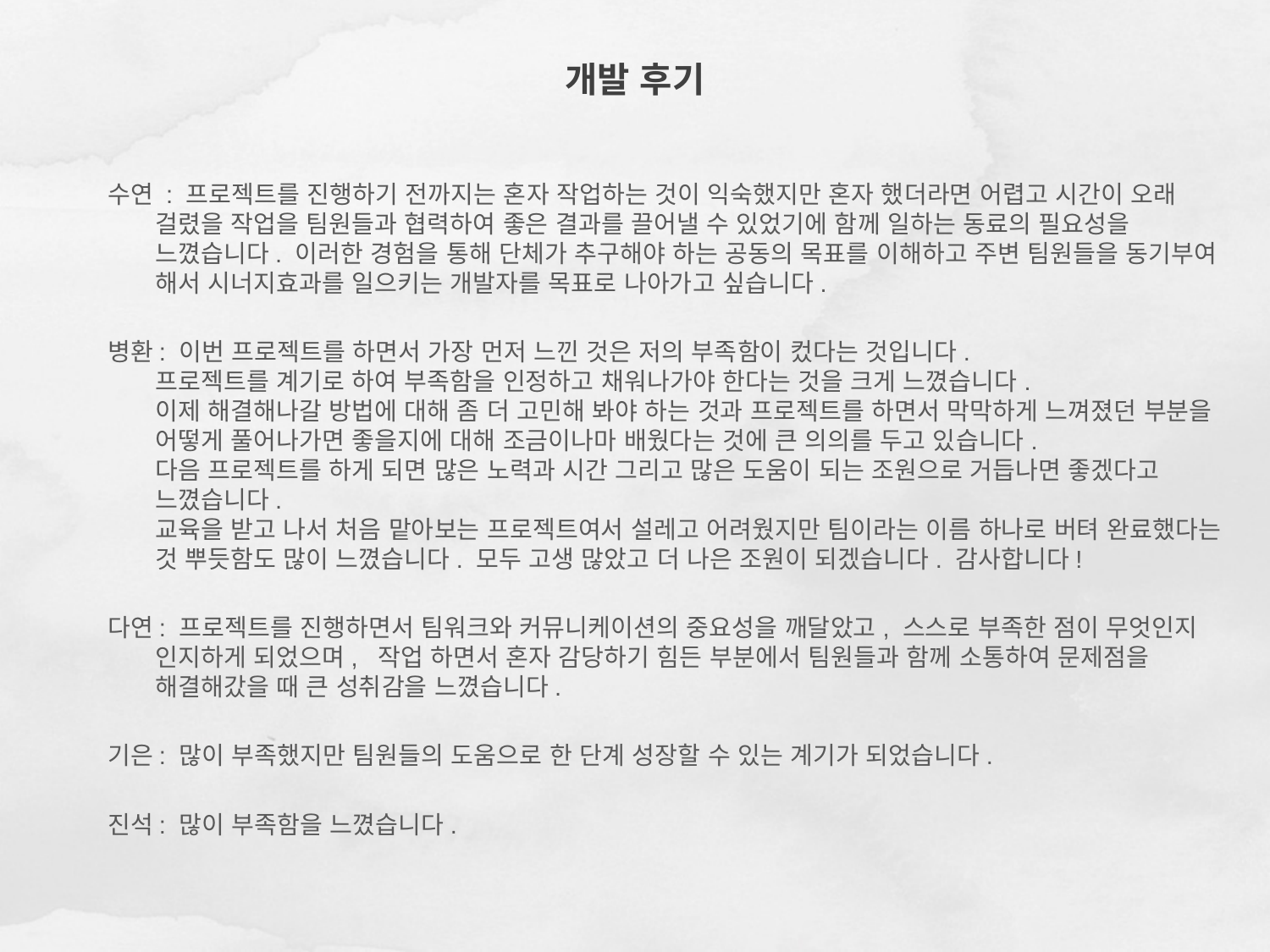

# 개발 후기
수연 : 프로젝트를 진행하기 전까지는 혼자 작업하는 것이 익숙했지만 혼자 했더라면 어렵고 시간이 오래 걸렸을 작업을 팀원들과 협력하여 좋은 결과를 끌어낼 수 있었기에 함께 일하는 동료의 필요성을 느꼈습니다. 이러한 경험을 통해 단체가 추구해야 하는 공동의 목표를 이해하고 주변 팀원들을 동기부여 해서 시너지효과를 일으키는 개발자를 목표로 나아가고 싶습니다.

병환: 이번 프로젝트를 하면서 가장 먼저 느낀 것은 저의 부족함이 컸다는 것입니다.
프로젝트를 계기로 하여 부족함을 인정하고 채워나가야 한다는 것을 크게 느꼈습니다.
이제 해결해나갈 방법에 대해 좀 더 고민해 봐야 하는 것과 프로젝트를 하면서 막막하게 느껴졌던 부분을 어떻게 풀어나가면 좋을지에 대해 조금이나마 배웠다는 것에 큰 의의를 두고 있습니다.
다음 프로젝트를 하게 되면 많은 노력과 시간 그리고 많은 도움이 되는 조원으로 거듭나면 좋겠다고 느꼈습니다.
교육을 받고 나서 처음 맡아보는 프로젝트여서 설레고 어려웠지만 팀이라는 이름 하나로 버텨 완료했다는 것 뿌듯함도 많이 느꼈습니다. 모두 고생 많았고 더 나은 조원이 되겠습니다. 감사합니다!

다연: 프로젝트를 진행하면서 팀워크와 커뮤니케이션의 중요성을 깨달았고, 스스로 부족한 점이 무엇인지  인지하게 되었으며,  작업 하면서 혼자 감당하기 힘든 부분에서 팀원들과 함께 소통하여 문제점을 해결해갔을 때 큰 성취감을 느꼈습니다.

기은: 많이 부족했지만 팀원들의 도움으로 한 단계 성장할 수 있는 계기가 되었습니다.

진석: 많이 부족함을 느꼈습니다.